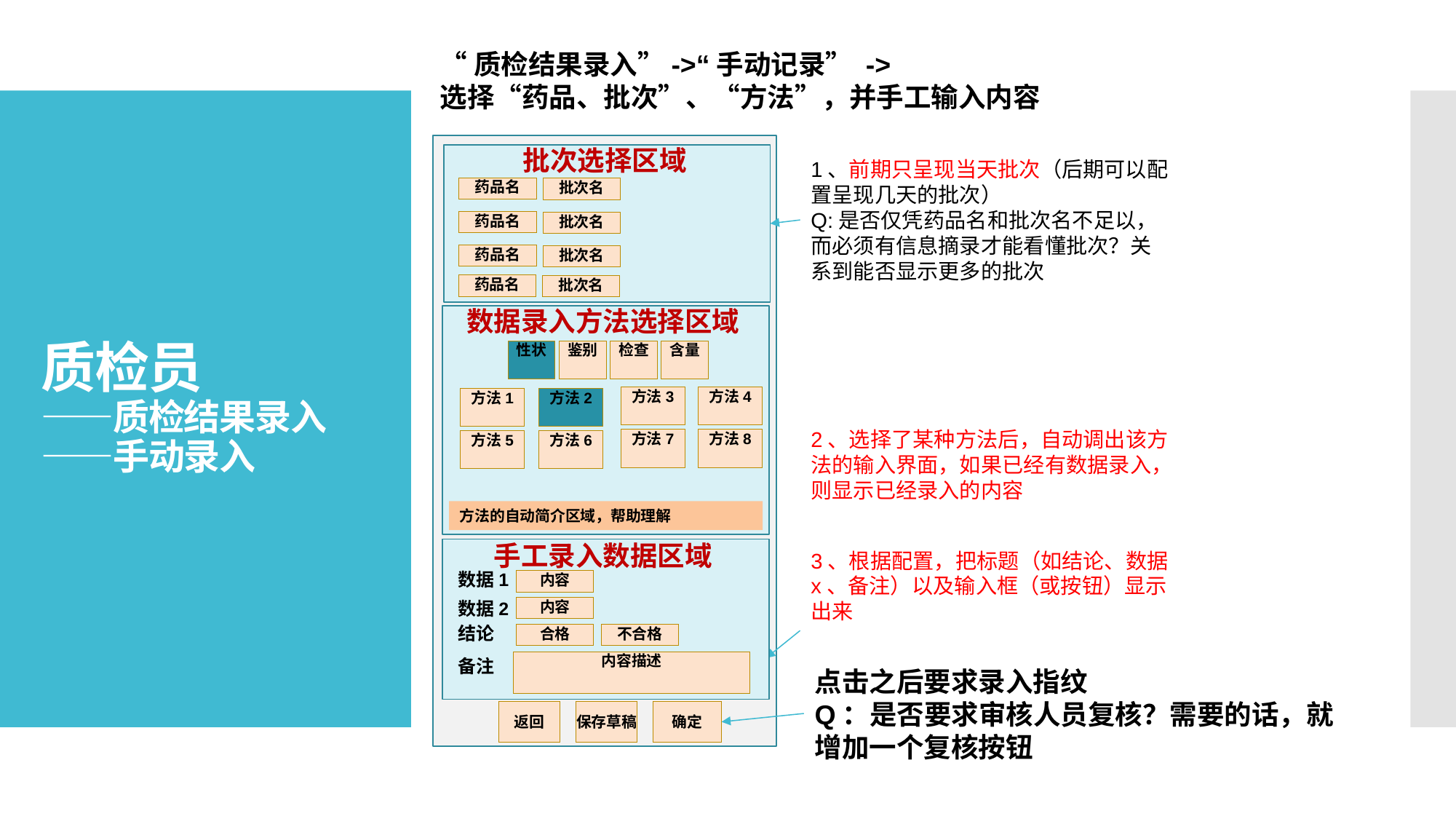

“质检结果录入”->“手动记录” ->
选择“药品、批次”、“方法”，并手工输入内容
# 质检员 ——质检结果录入 ——手动录入
批次选择区域

1、前期只呈现当天批次（后期可以配置呈现几天的批次）
Q:是否仅凭药品名和批次名不足以，而必须有信息摘录才能看懂批次？关系到能否显示更多的批次
药品名
批次名
药品名
批次名
药品名
批次名

药品名
批次名
数据录入方法选择区域

性状
鉴别
检查
含量
方法3
方法4
方法1
方法2
2、选择了某种方法后，自动调出该方法的输入界面，如果已经有数据录入，则显示已经录入的内容
方法7
方法8
方法5
方法6
方法的自动简介区域，帮助理解
手工录入数据区域

3、根据配置，把标题（如结论、数据x、备注）以及输入框（或按钮）显示出来
数据1
内容
数据2
内容
结论
合格
不合格
备注
内容描述
点击之后要求录入指纹
Q：是否要求审核人员复核？需要的话，就增加一个复核按钮
返回
保存草稿
确定